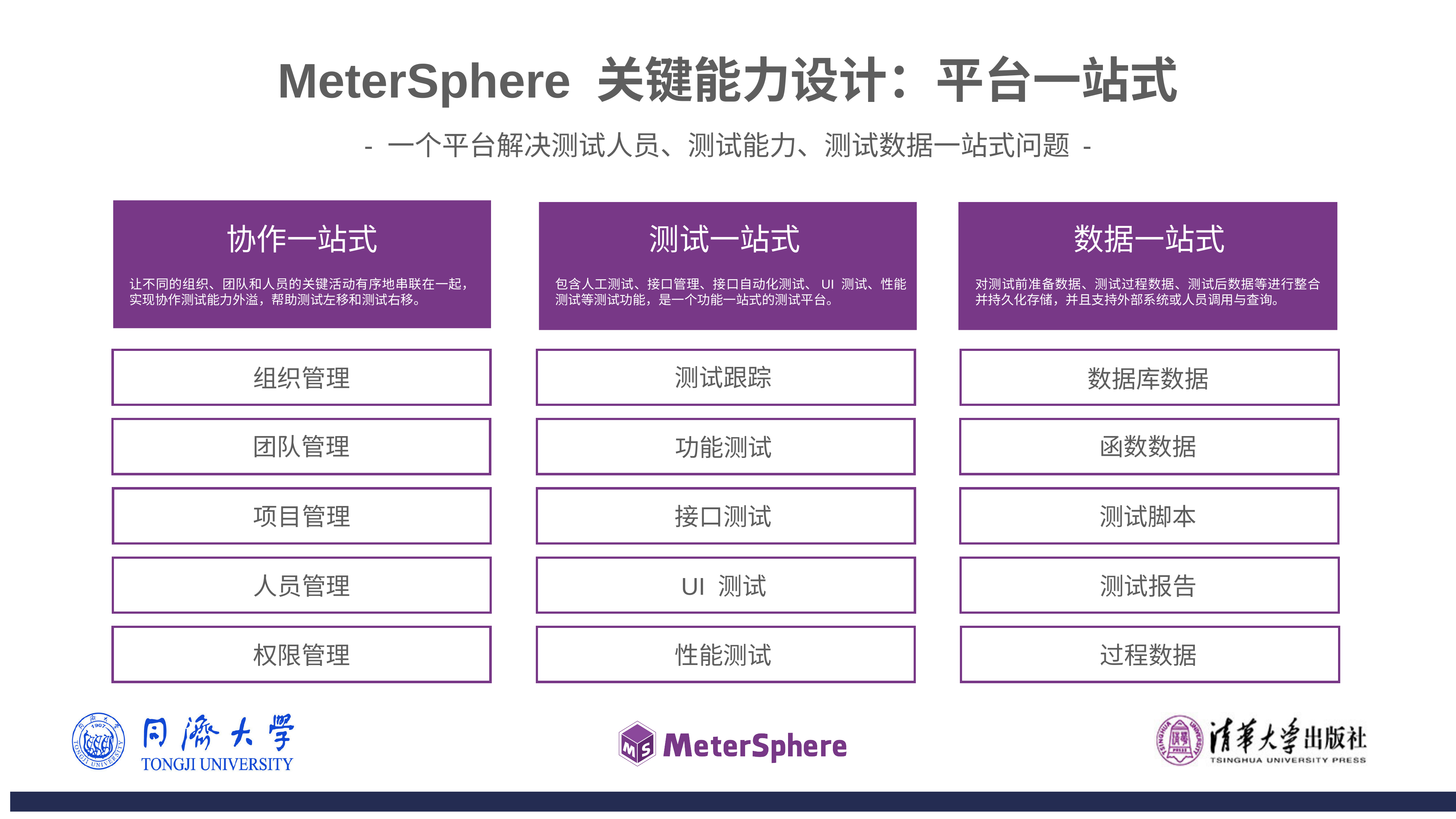

MeterSphere 关键能力设计：平台一站式
- 一个平台解决测试人员、测试能力、测试数据一站式问题 -

协作一站式
测试一站式
数据一站式
让不同的组织、团队和人员的关键活动有序地串联在一起，实现协作测试能力外溢，帮助测试左移和测试右移。
包含人工测试、接口管理、接口自动化测试、UI 测试、性能测试等测试功能，是一个功能一站式的测试平台。
对测试前准备数据、测试过程数据、测试后数据等进行整合并持久化存储，并且支持外部系统或人员调用与查询。

组织管理

测试跟踪

数据库数据

团队管理

功能测试

函数数据

项目管理

接口测试

测试脚本

人员管理

UI 测试

测试报告

权限管理

性能测试

过程数据